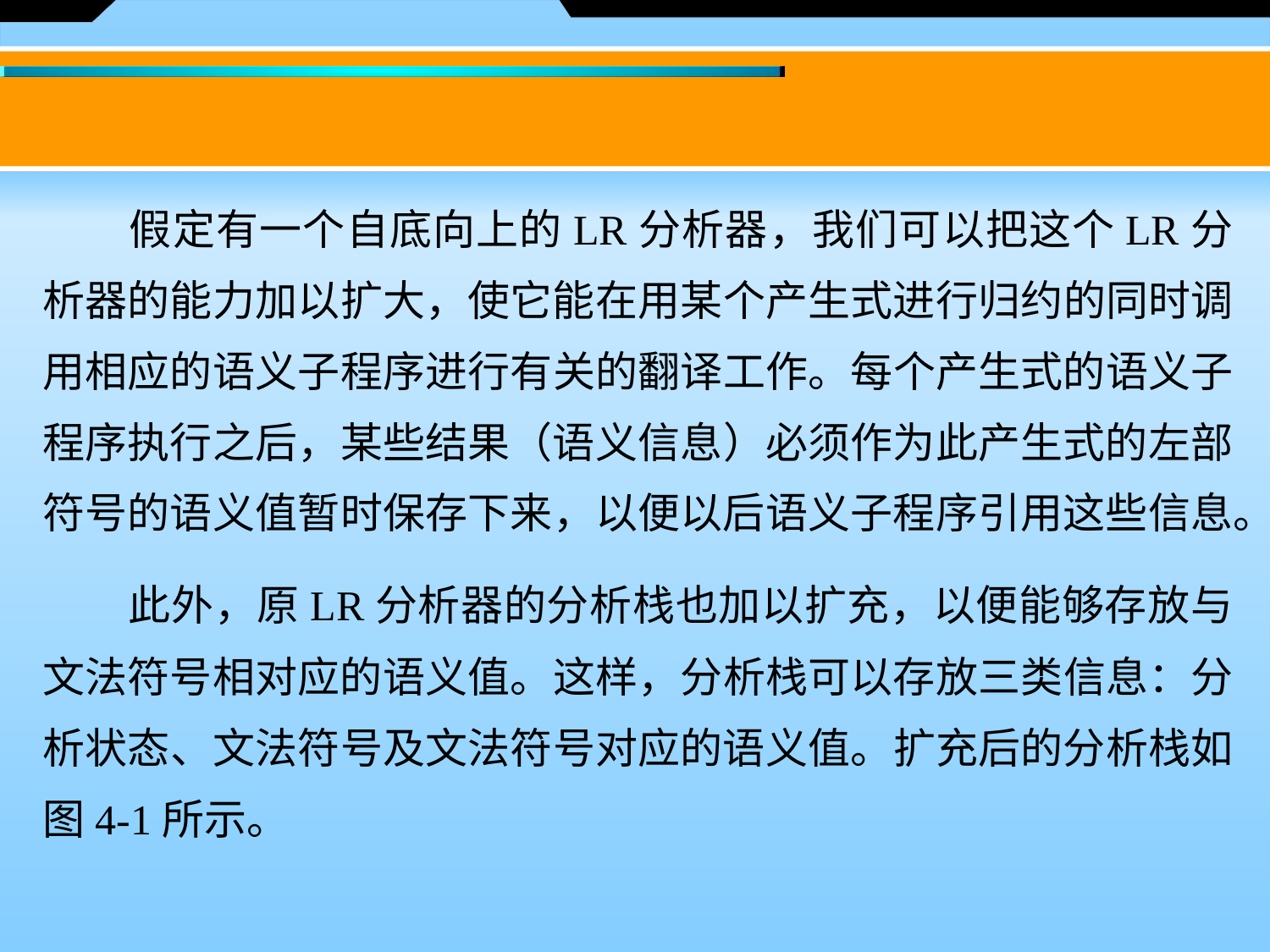

假定有一个自底向上的LR分析器，我们可以把这个LR分析器的能力加以扩大，使它能在用某个产生式进行归约的同时调用相应的语义子程序进行有关的翻译工作。每个产生式的语义子程序执行之后，某些结果（语义信息）必须作为此产生式的左部符号的语义值暂时保存下来，以便以后语义子程序引用这些信息。
　　此外，原LR分析器的分析栈也加以扩充，以便能够存放与文法符号相对应的语义值。这样，分析栈可以存放三类信息：分析状态、文法符号及文法符号对应的语义值。扩充后的分析栈如图4-1所示。